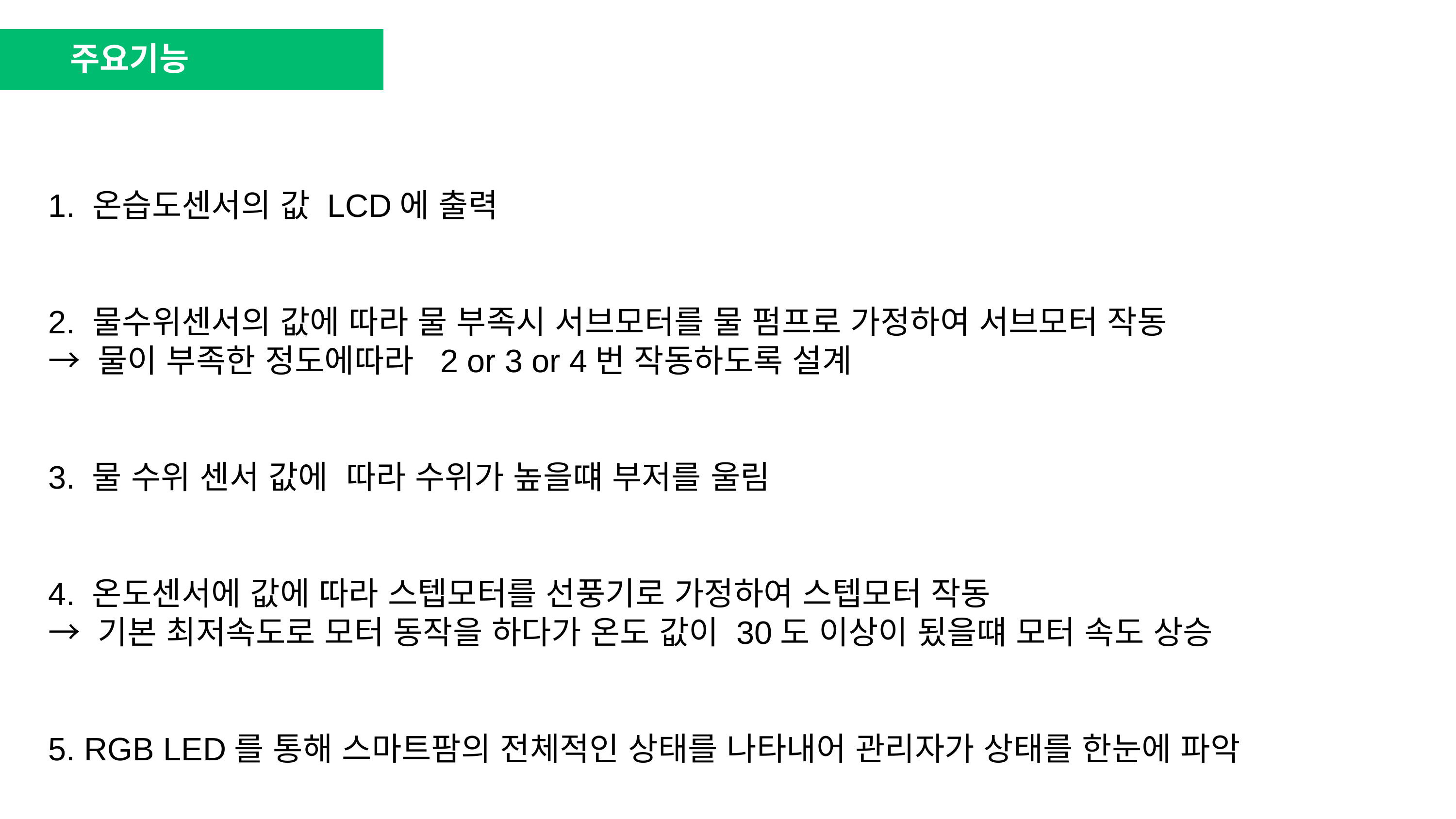

주요기능
SECTION 01
 온습도센서의 값 LCD에 출력

 물수위센서의 값에 따라 물 부족시 서브모터를 물 펌프로 가정하여 서브모터 작동
→ 물이 부족한 정도에따라  2 or 3 or 4번 작동하도록 설계

3. 물 수위 센서 값에  따라 수위가 높을떄 부저를 울림

4. 온도센서에 값에 따라 스텝모터를 선풍기로 가정하여 스텝모터 작동
→ 기본 최저속도로 모터 동작을 하다가 온도 값이 30도 이상이 됬을떄 모터 속도 상승

5. RGB LED를 통해 스마트팜의 전체적인 상태를 나타내어 관리자가 상태를 한눈에 파악
SECTION 02